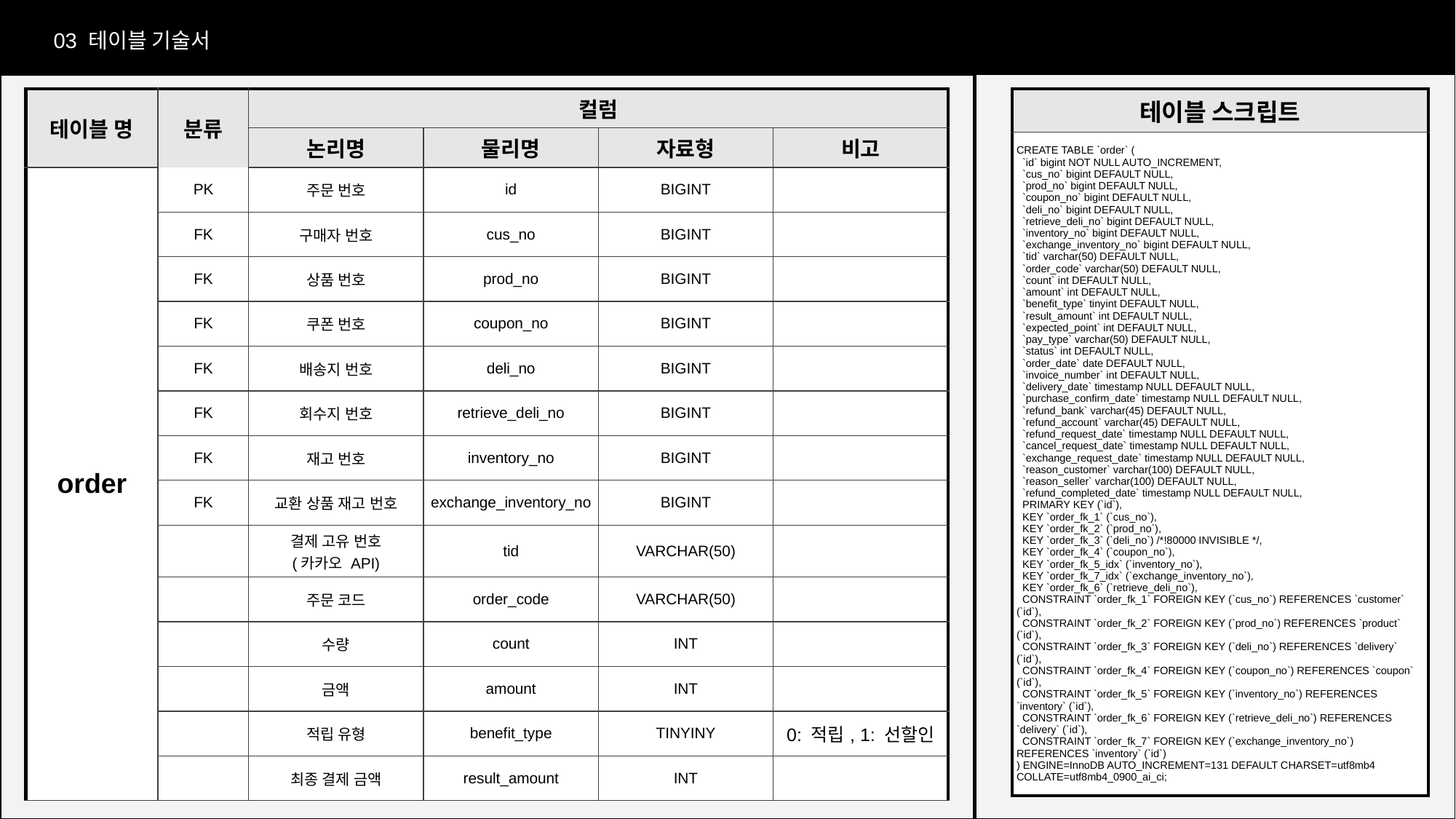

nickname
03 테이블 기술서

테이블 기술서
| 테이블 명 | 분류 | 컬럼 |  |  |  |
| --- | --- | --- | --- | --- | --- |
|  |  | 논리명 | 물리명 | 자료형 | 비고 |
| order | PK | 주문 번호 | id | BIGINT |  |
|  | FK | 구매자 번호 | cus\_no | BIGINT |  |
|  | FK | 상품 번호 | prod\_no | BIGINT |  |
|  | FK | 쿠폰 번호 | coupon\_no | BIGINT |  |
|  | FK | 배송지 번호 | deli\_no | BIGINT |  |
|  | FK | 회수지 번호 | retrieve\_deli\_no | BIGINT |  |
|  | FK | 재고 번호 | inventory\_no | BIGINT |  |
|  | FK | 교환 상품 재고 번호 | exchange\_inventory\_no | BIGINT |  |
|  |  | 결제 고유 번호 (카카오 API) | tid | VARCHAR(50) |  |
|  |  | 주문 코드 | order\_code | VARCHAR(50) |  |
|  |  | 수량 | count | INT |  |
|  |  | 금액 | amount | INT |  |
|  |  | 적립 유형 | benefit\_type | TINYINY | 0: 적립, 1: 선할인 |
|  |  | 최종 결제 금액 | result\_amount | INT |  |
| 테이블 스크립트 |
| --- |
| CREATE TABLE `order` ( `id` bigint NOT NULL AUTO\_INCREMENT, `cus\_no` bigint DEFAULT NULL, `prod\_no` bigint DEFAULT NULL, `coupon\_no` bigint DEFAULT NULL, `deli\_no` bigint DEFAULT NULL, `retrieve\_deli\_no` bigint DEFAULT NULL, `inventory\_no` bigint DEFAULT NULL, `exchange\_inventory\_no` bigint DEFAULT NULL, `tid` varchar(50) DEFAULT NULL, `order\_code` varchar(50) DEFAULT NULL, `count` int DEFAULT NULL, `amount` int DEFAULT NULL, `benefit\_type` tinyint DEFAULT NULL, `result\_amount` int DEFAULT NULL, `expected\_point` int DEFAULT NULL, `pay\_type` varchar(50) DEFAULT NULL, `status` int DEFAULT NULL, `order\_date` date DEFAULT NULL, `invoice\_number` int DEFAULT NULL, `delivery\_date` timestamp NULL DEFAULT NULL, `purchase\_confirm\_date` timestamp NULL DEFAULT NULL, `refund\_bank` varchar(45) DEFAULT NULL, `refund\_account` varchar(45) DEFAULT NULL, `refund\_request\_date` timestamp NULL DEFAULT NULL, `cancel\_request\_date` timestamp NULL DEFAULT NULL, `exchange\_request\_date` timestamp NULL DEFAULT NULL, `reason\_customer` varchar(100) DEFAULT NULL, `reason\_seller` varchar(100) DEFAULT NULL, `refund\_completed\_date` timestamp NULL DEFAULT NULL, PRIMARY KEY (`id`), KEY `order\_fk\_1` (`cus\_no`), KEY `order\_fk\_2` (`prod\_no`), KEY `order\_fk\_3` (`deli\_no`) /\*!80000 INVISIBLE \*/, KEY `order\_fk\_4` (`coupon\_no`), KEY `order\_fk\_5\_idx` (`inventory\_no`), KEY `order\_fk\_7\_idx` (`exchange\_inventory\_no`), KEY `order\_fk\_6` (`retrieve\_deli\_no`), CONSTRAINT `order\_fk\_1` FOREIGN KEY (`cus\_no`) REFERENCES `customer` (`id`), CONSTRAINT `order\_fk\_2` FOREIGN KEY (`prod\_no`) REFERENCES `product` (`id`), CONSTRAINT `order\_fk\_3` FOREIGN KEY (`deli\_no`) REFERENCES `delivery` (`id`), CONSTRAINT `order\_fk\_4` FOREIGN KEY (`coupon\_no`) REFERENCES `coupon` (`id`), CONSTRAINT `order\_fk\_5` FOREIGN KEY (`inventory\_no`) REFERENCES `inventory` (`id`), CONSTRAINT `order\_fk\_6` FOREIGN KEY (`retrieve\_deli\_no`) REFERENCES `delivery` (`id`), CONSTRAINT `order\_fk\_7` FOREIGN KEY (`exchange\_inventory\_no`) REFERENCES `inventory` (`id`) ) ENGINE=InnoDB AUTO\_INCREMENT=131 DEFAULT CHARSET=utf8mb4 COLLATE=utf8mb4\_0900\_ai\_ci; |